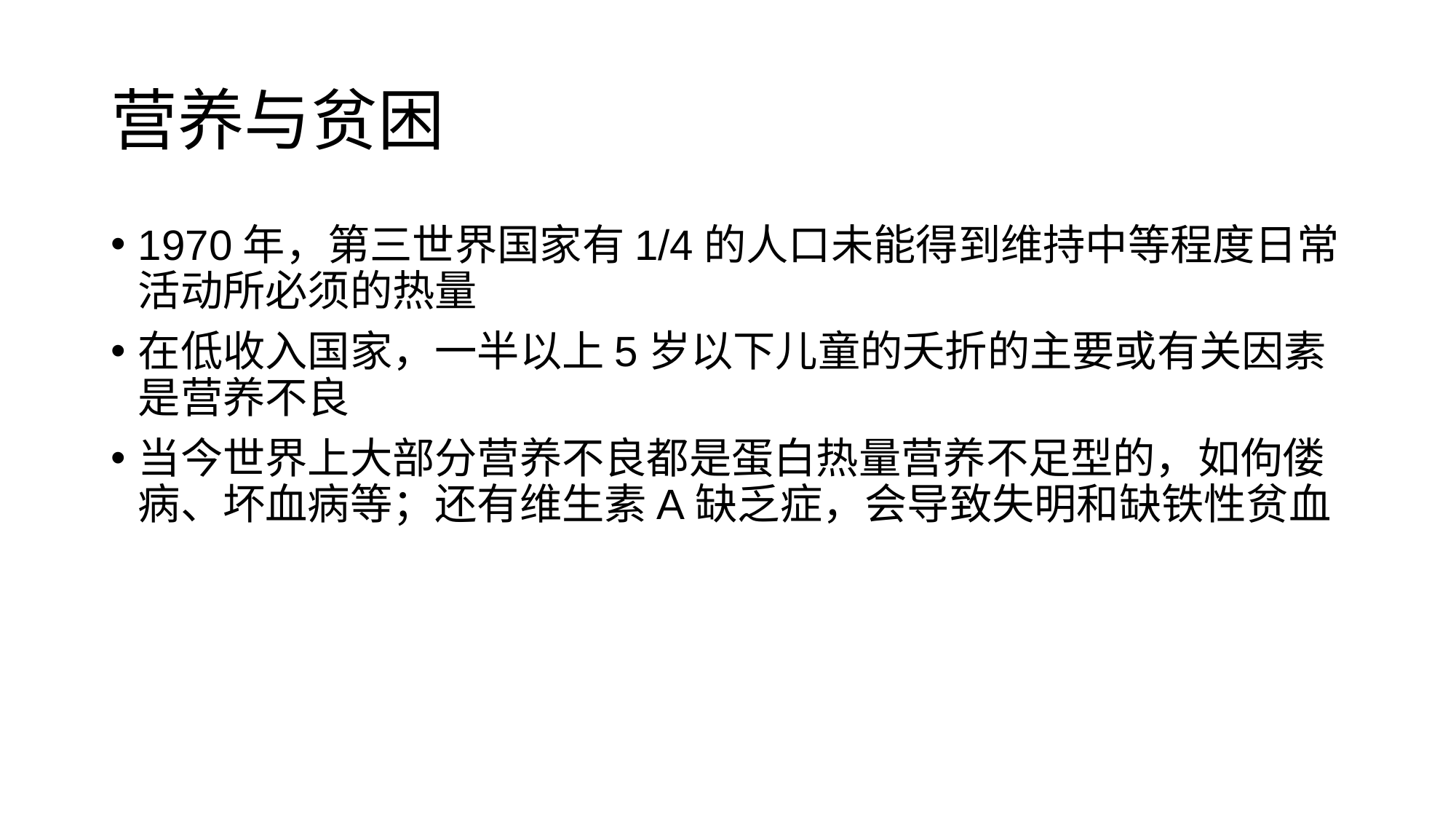

# 营养与贫困
1970年，第三世界国家有1/4的人口未能得到维持中等程度日常活动所必须的热量
在低收入国家，一半以上5岁以下儿童的夭折的主要或有关因素是营养不良
当今世界上大部分营养不良都是蛋白热量营养不足型的，如佝偻病、坏血病等；还有维生素A缺乏症，会导致失明和缺铁性贫血